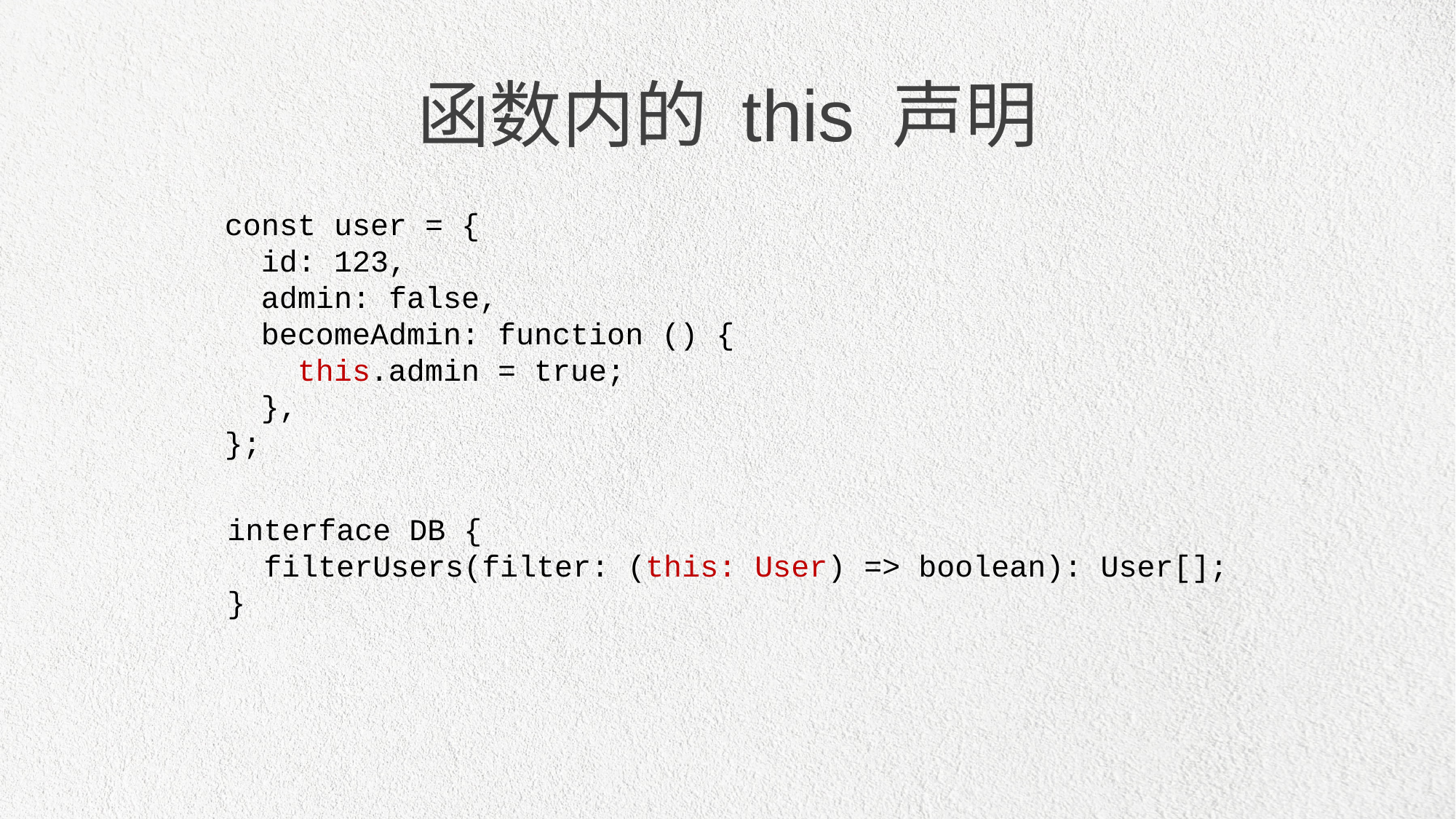

函数内的 this 声明
const user = {
  id: 123,
  admin: false,
  becomeAdmin: function () {
    this.admin = true;
  },
};
interface DB {
  filterUsers(filter: (this: User) => boolean): User[];
}